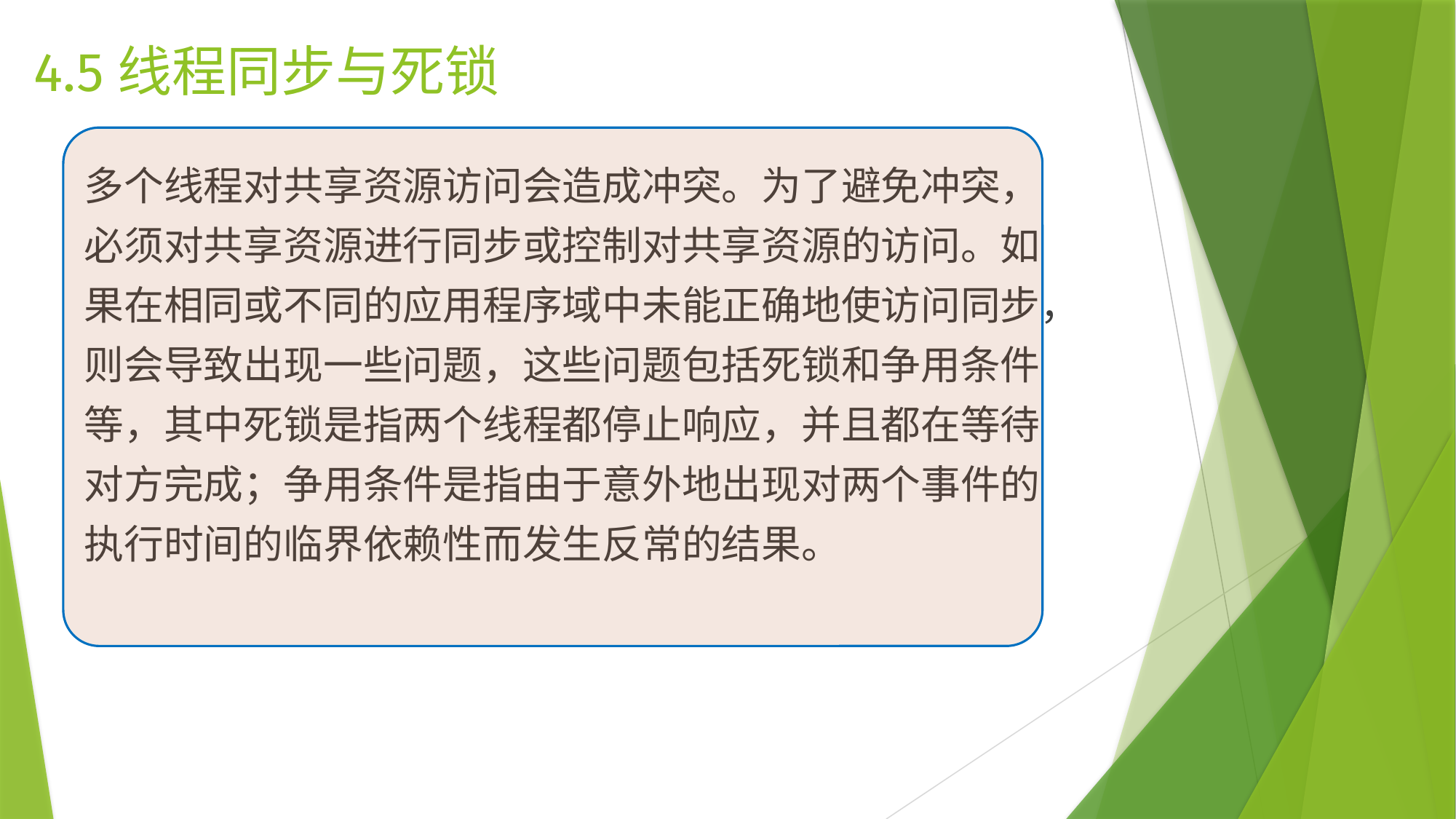

# 4.5线程同步与死锁

多个线程对共享资源访问会造成冲突。为了避免冲突，必须对共享资源进行同步或控制对共享资源的访问。如果在相同或不同的应用程序域中未能正确地使访问同步，则会导致出现一些问题，这些问题包括死锁和争用条件等，其中死锁是指两个线程都停止响应，并且都在等待对方完成；争用条件是指由于意外地出现对两个事件的执行时间的临界依赖性而发生反常的结果。